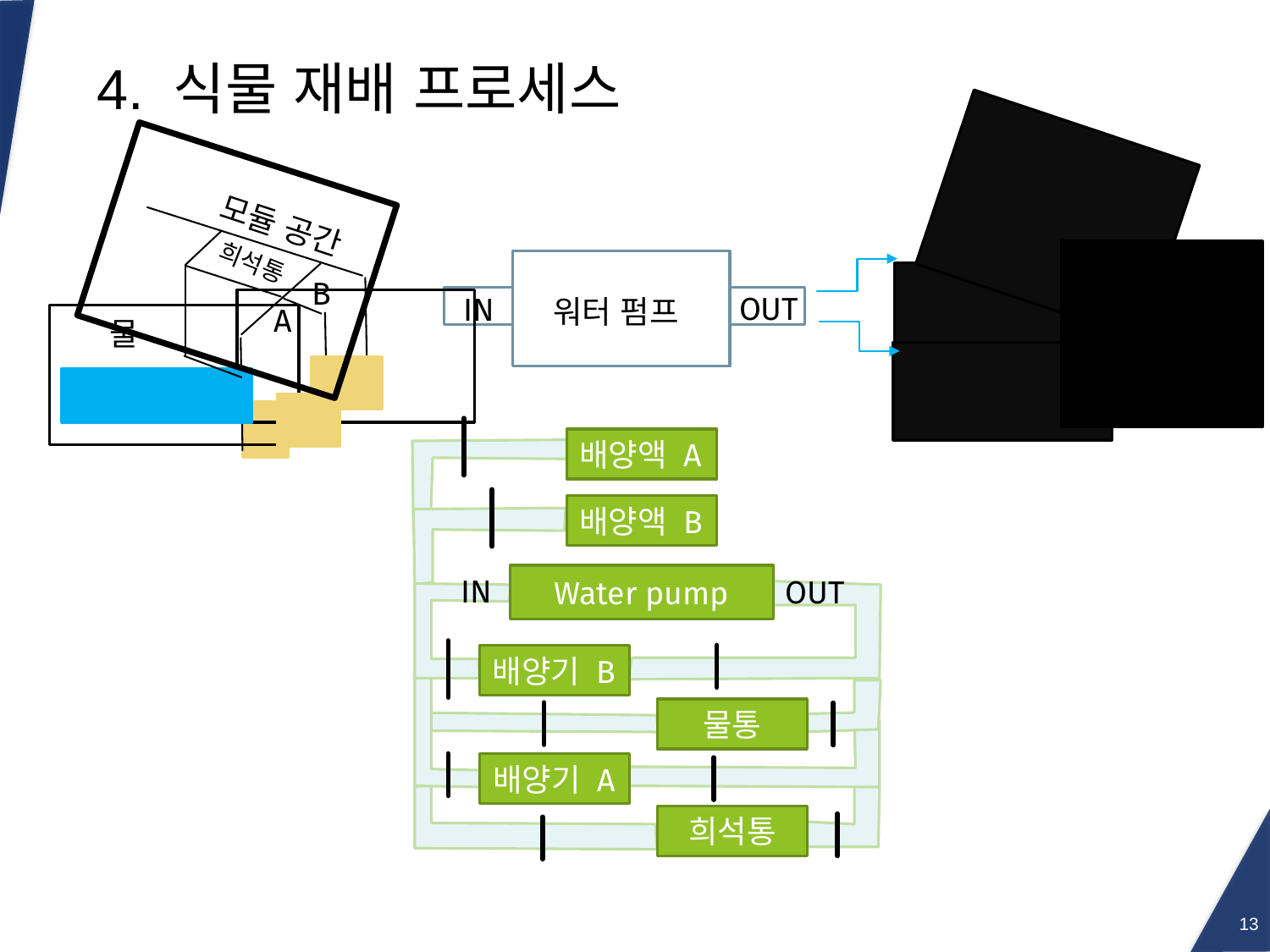

# 4. 식물 재배 프로세스

B

A

물

희석통
모듈 공간

OUT
IN
워터 펌프
배양액 A

배양액 B

IN
Water pump
OUT

배양기 B

물통

배양기 A

희석통
13